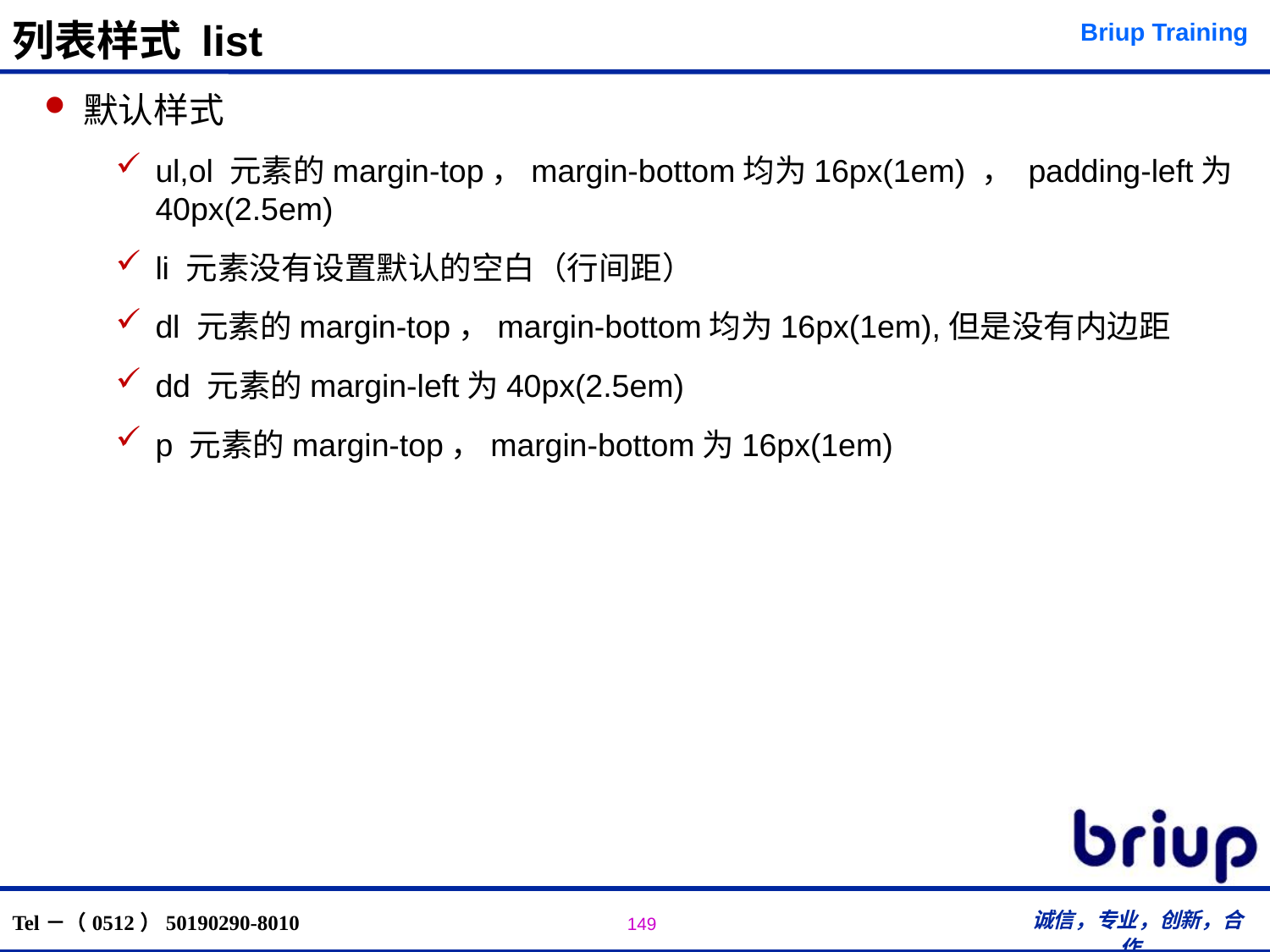

# 列表样式 list
默认样式
ul,ol 元素的margin-top，margin-bottom均为16px(1em) ， padding-left为40px(2.5em)
li 元素没有设置默认的空白（行间距）
dl 元素的margin-top，margin-bottom均为16px(1em),但是没有内边距
dd 元素的margin-left为40px(2.5em)
p 元素的margin-top，margin-bottom为16px(1em)